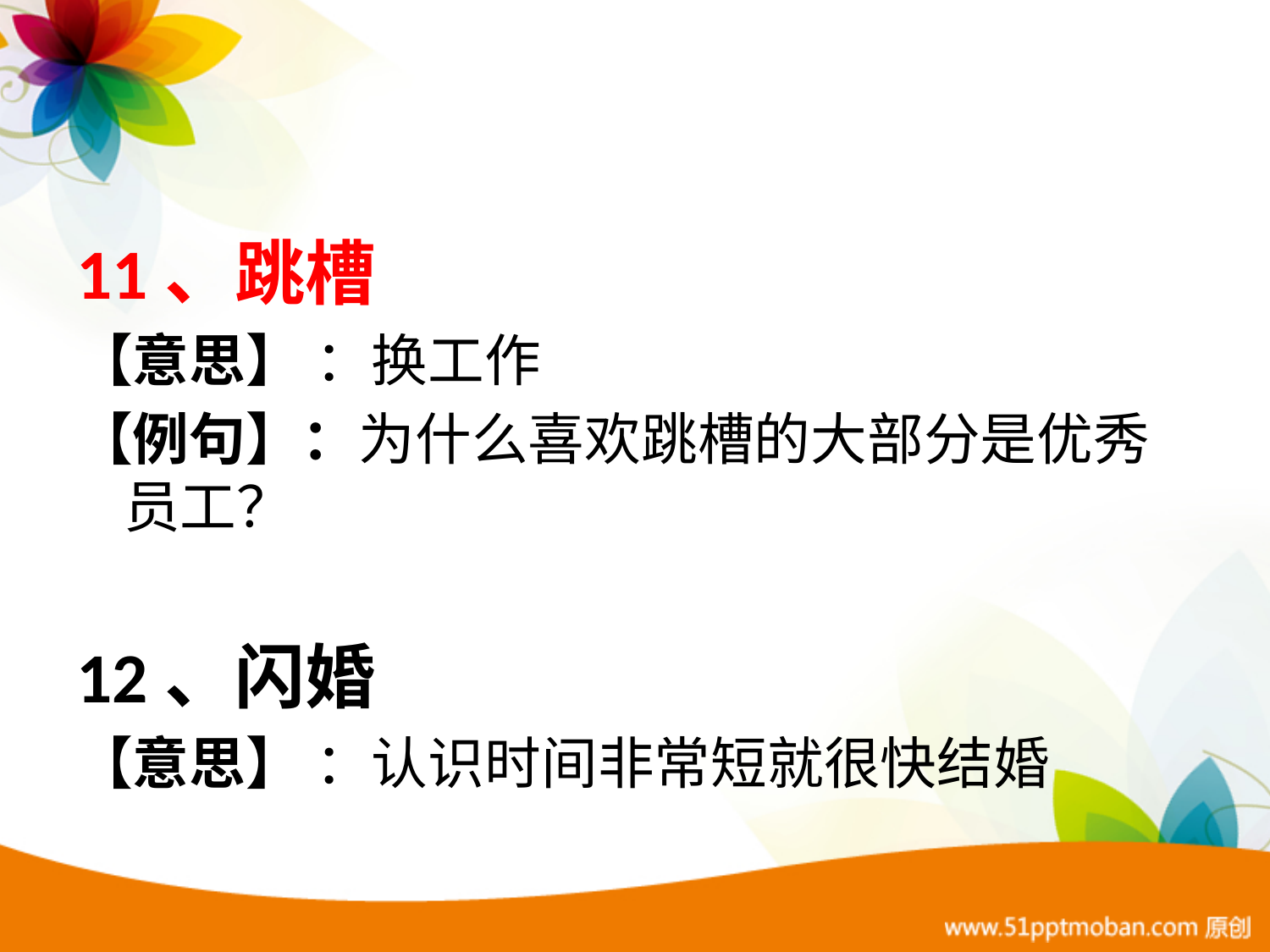

11、跳槽
【意思】 ：换工作
【例句】：为什么喜欢跳槽的大部分是优秀员工？

12、闪婚
【意思】 ：认识时间非常短就很快结婚